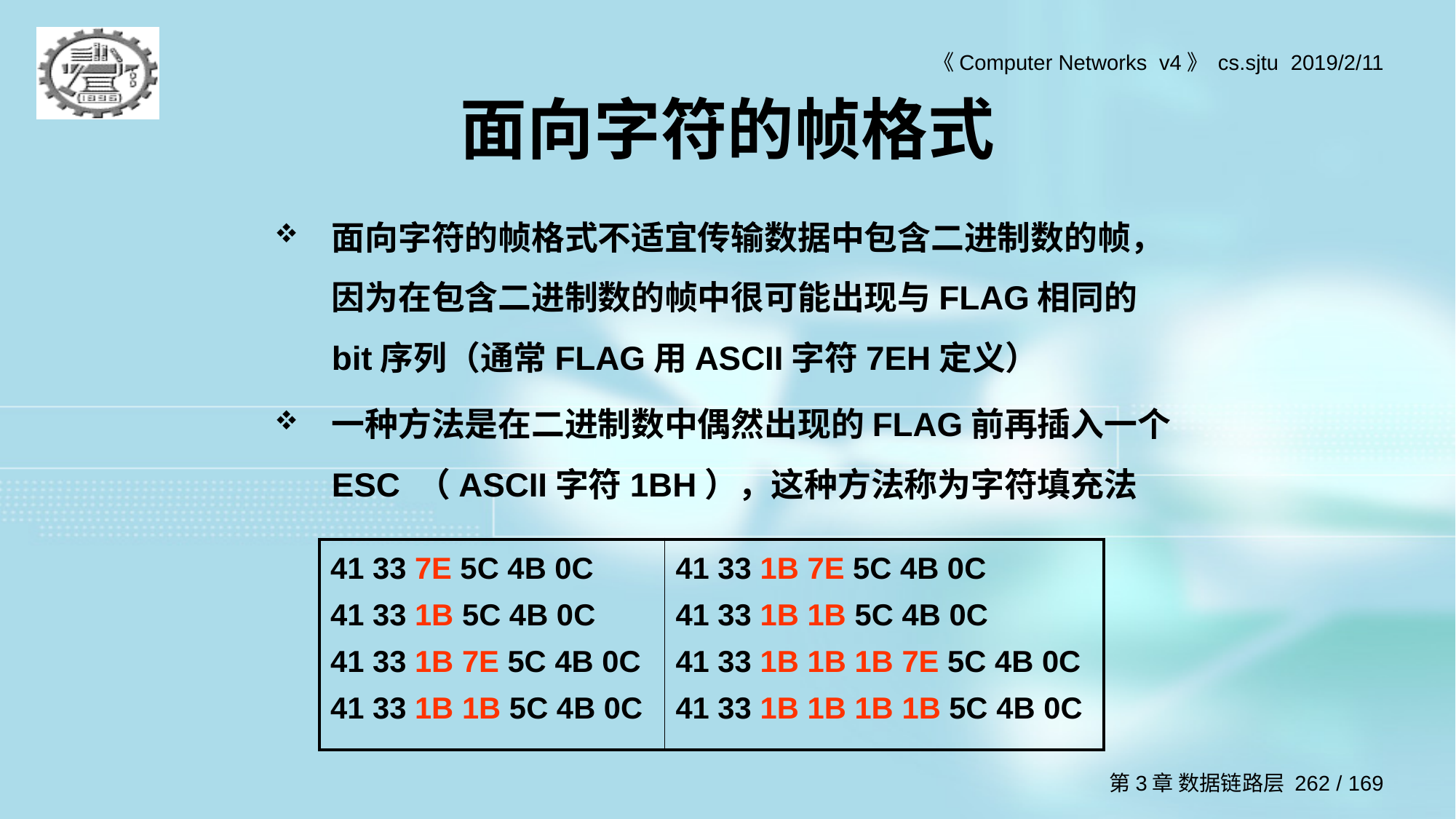

# 面向字符的帧格式
面向字符的帧格式不适宜传输数据中包含二进制数的帧，因为在包含二进制数的帧中很可能出现与FLAG相同的bit序列（通常FLAG用ASCII字符7EH定义）
一种方法是在二进制数中偶然出现的FLAG前再插入一个ESC （ASCII字符1BH），这种方法称为字符填充法
| 41 33 7E 5C 4B 0C 41 33 1B 5C 4B 0C 41 33 1B 7E 5C 4B 0C 41 33 1B 1B 5C 4B 0C | 41 33 1B 7E 5C 4B 0C 41 33 1B 1B 5C 4B 0C 41 33 1B 1B 1B 7E 5C 4B 0C 41 33 1B 1B 1B 1B 5C 4B 0C |
| --- | --- |